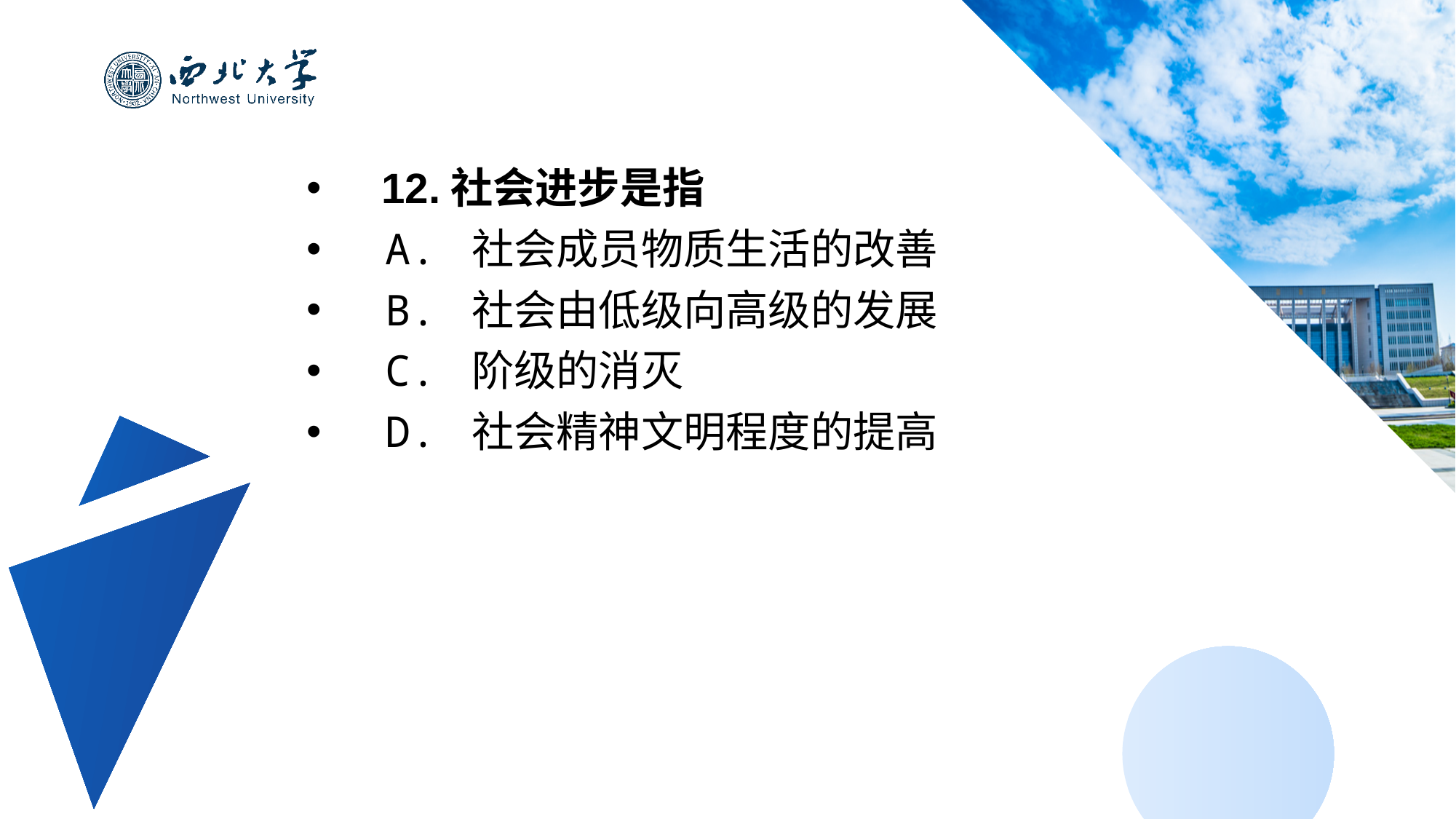

12.社会进步是指
  A. 社会成员物质生活的改善
  B. 社会由低级向高级的发展
  C. 阶级的消灭
  D. 社会精神文明程度的提高